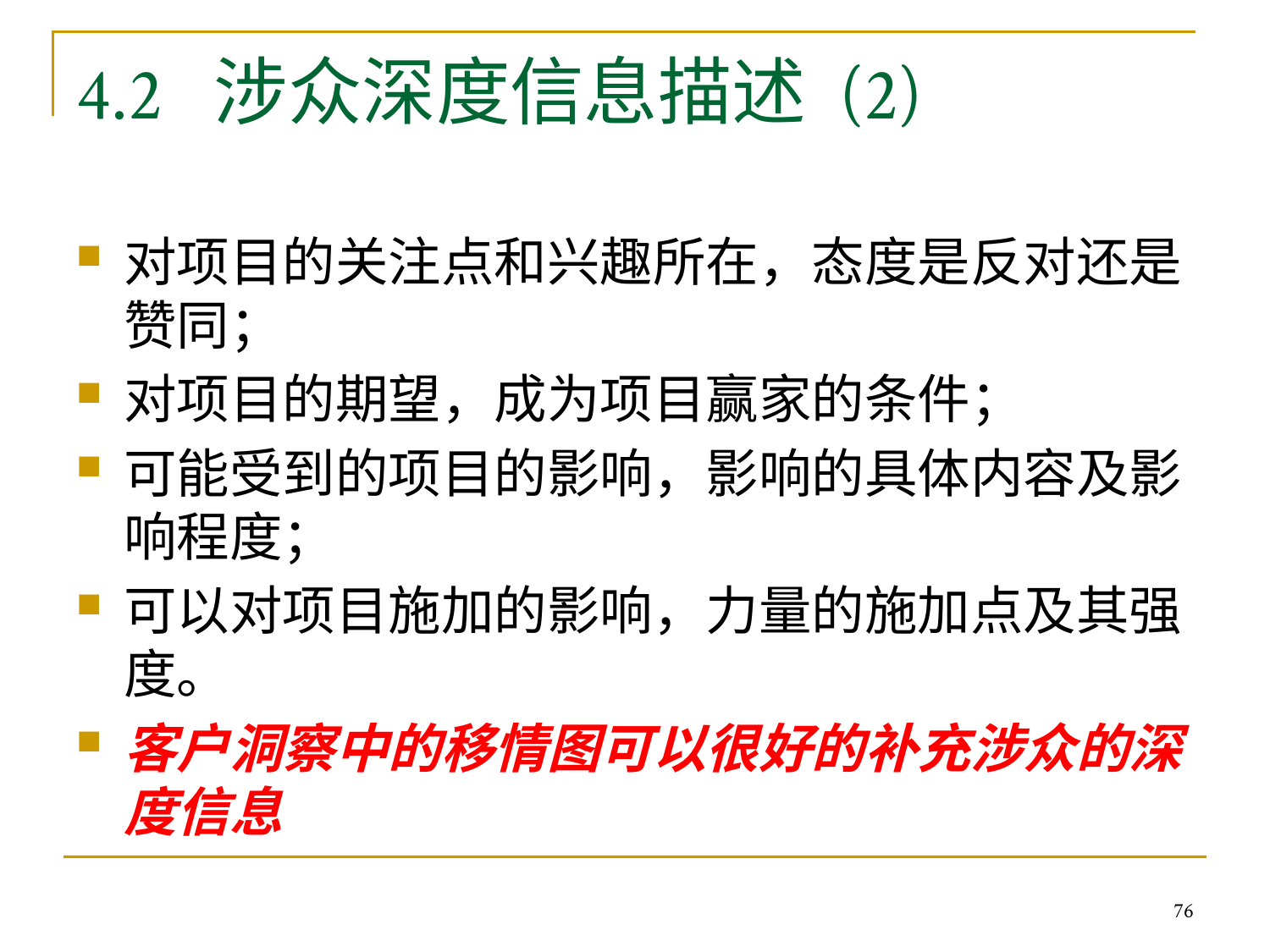

# 4.2  涉众深度信息描述 (2)
对项目的关注点和兴趣所在，态度是反对还是赞同；
对项目的期望，成为项目赢家的条件；
可能受到的项目的影响，影响的具体内容及影响程度；
可以对项目施加的影响，力量的施加点及其强度。
客户洞察中的移情图可以很好的补充涉众的深度信息
76